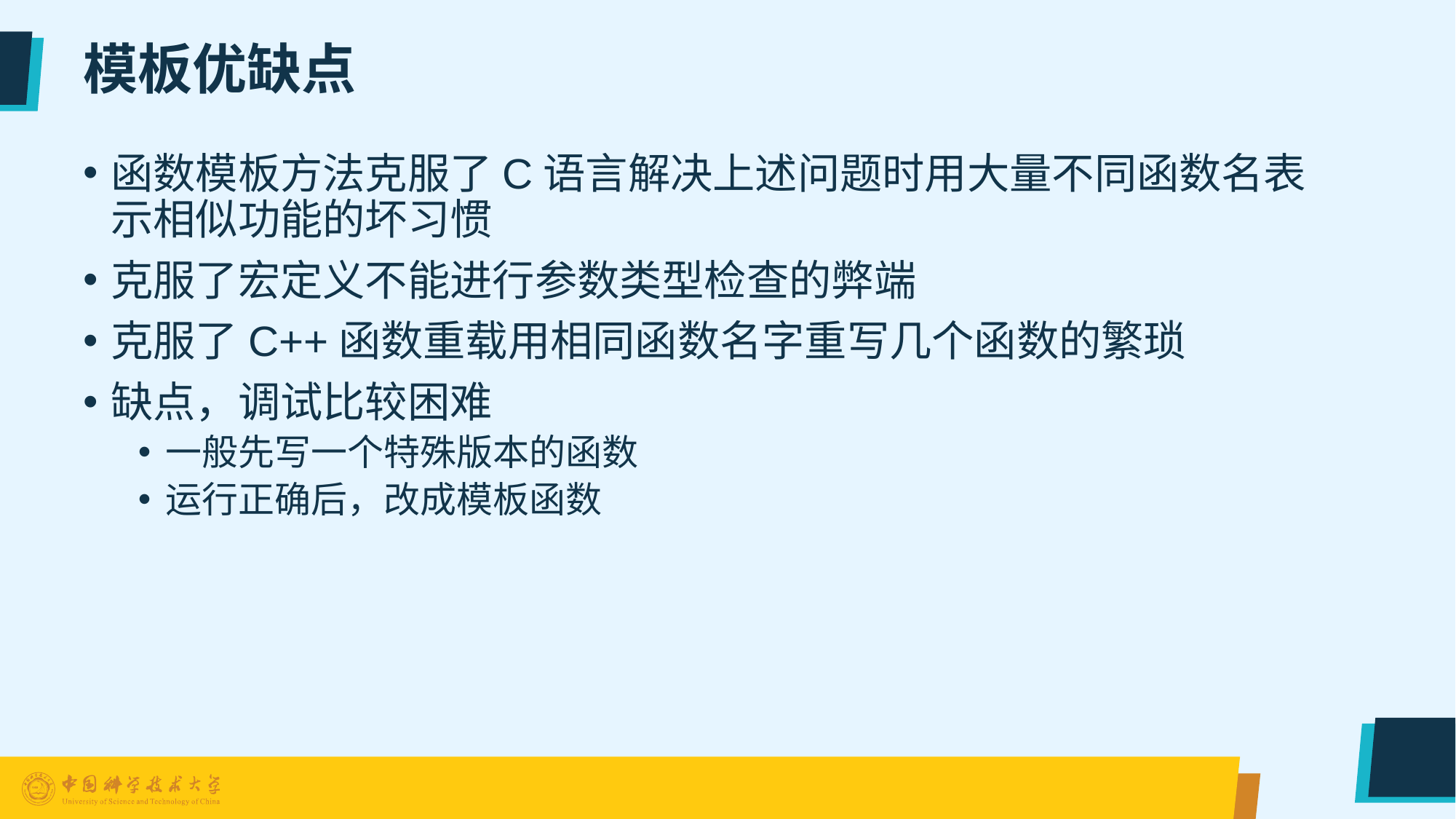

35
# 模板优缺点
函数模板方法克服了C语言解决上述问题时用大量不同函数名表示相似功能的坏习惯
克服了宏定义不能进行参数类型检查的弊端
克服了C++函数重载用相同函数名字重写几个函数的繁琐
缺点，调试比较困难
一般先写一个特殊版本的函数
运行正确后，改成模板函数